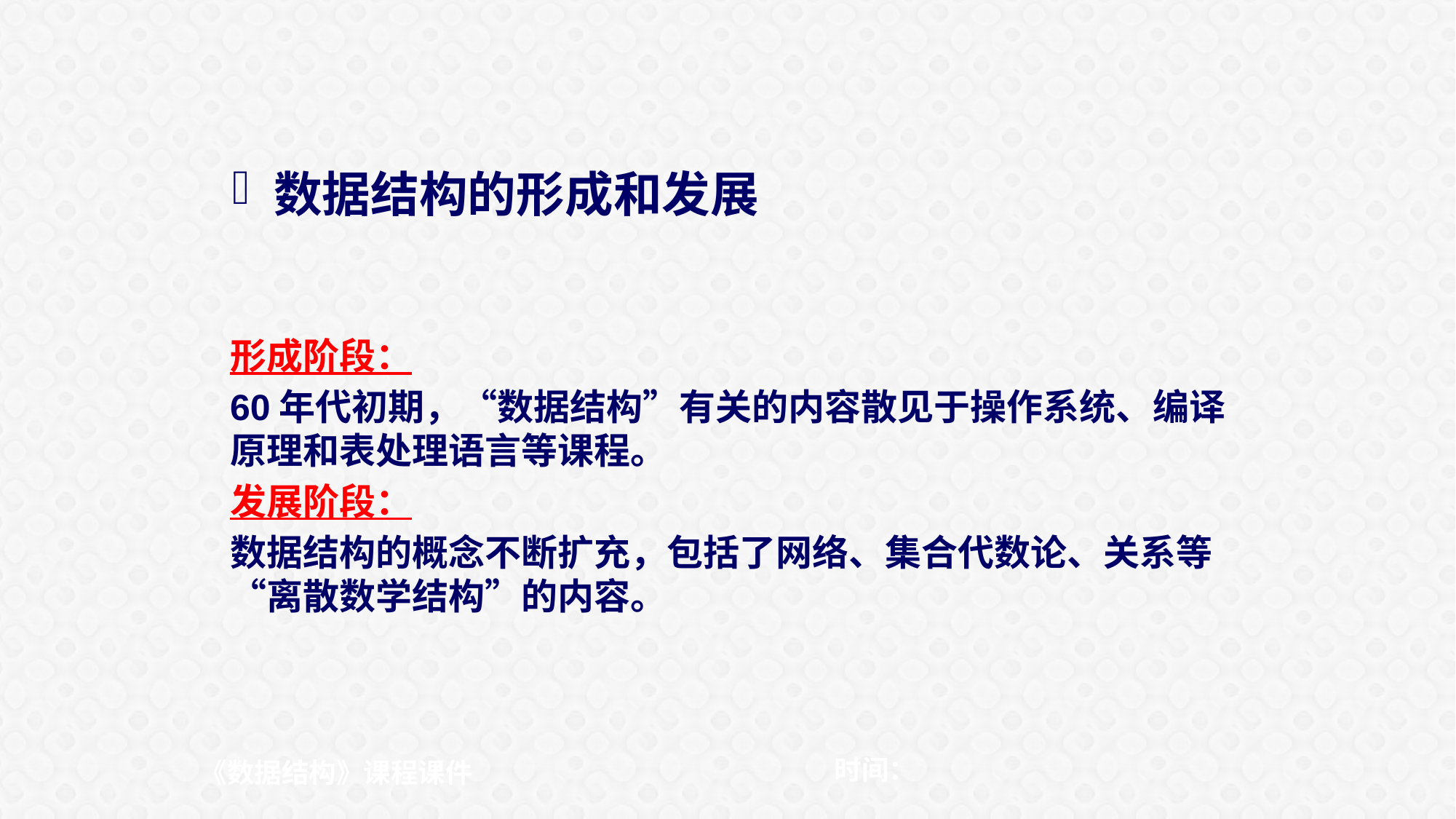

数据结构的形成和发展
形成阶段：
60年代初期，“数据结构”有关的内容散见于操作系统、编译原理和表处理语言等课程。
发展阶段：
数据结构的概念不断扩充，包括了网络、集合代数论、关系等“离散数学结构”的内容。

时间：
《数据结构》课程课件